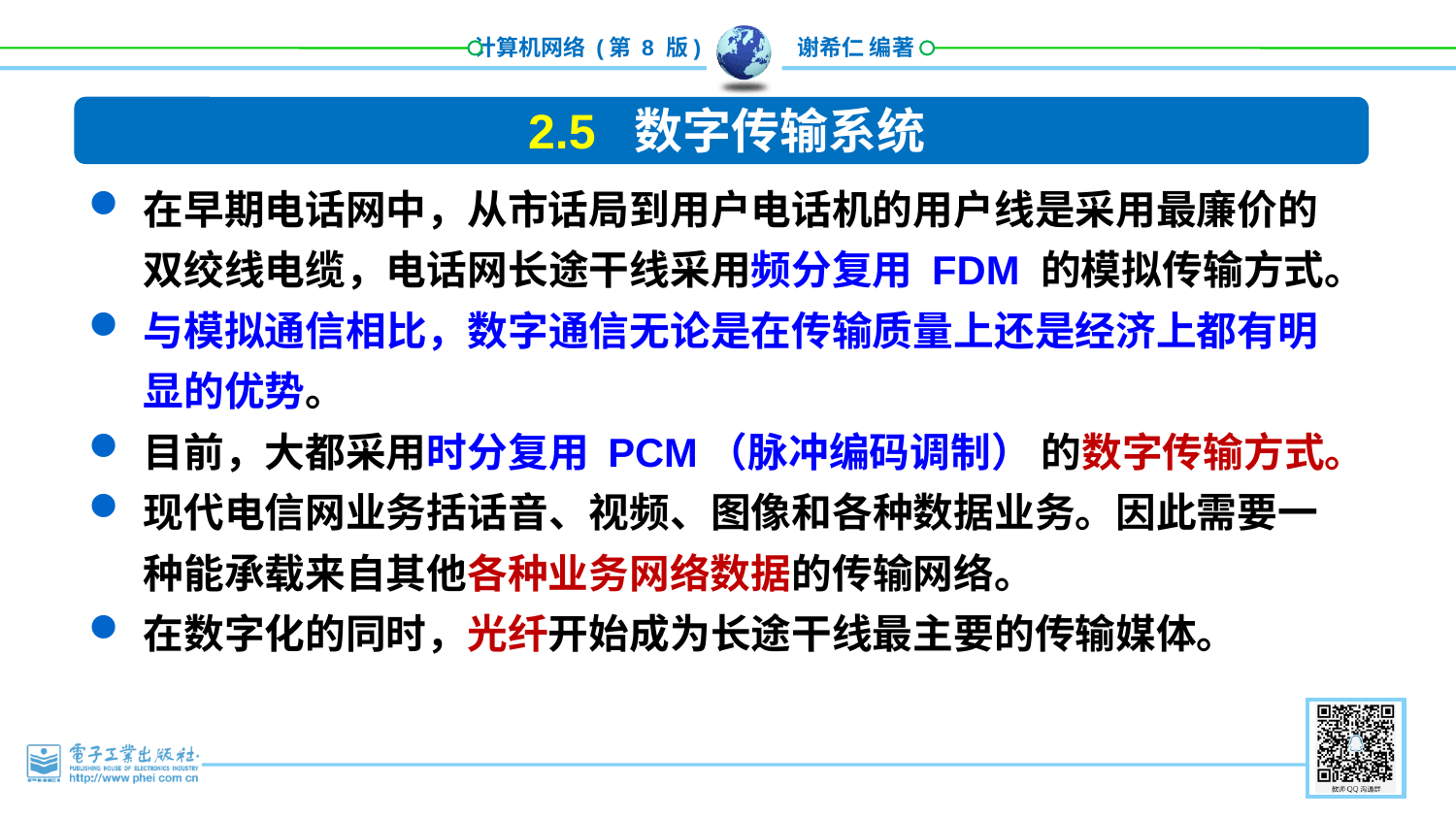

2.5  数字传输系统
在早期电话网中，从市话局到用户电话机的用户线是采用最廉价的双绞线电缆，电话网长途干线采用频分复用 FDM 的模拟传输方式。
与模拟通信相比，数字通信无论是在传输质量上还是经济上都有明显的优势。
目前，大都采用时分复用 PCM（脉冲编码调制） 的数字传输方式。
现代电信网业务括话音、视频、图像和各种数据业务。因此需要一种能承载来自其他各种业务网络数据的传输网络。
在数字化的同时，光纤开始成为长途干线最主要的传输媒体。